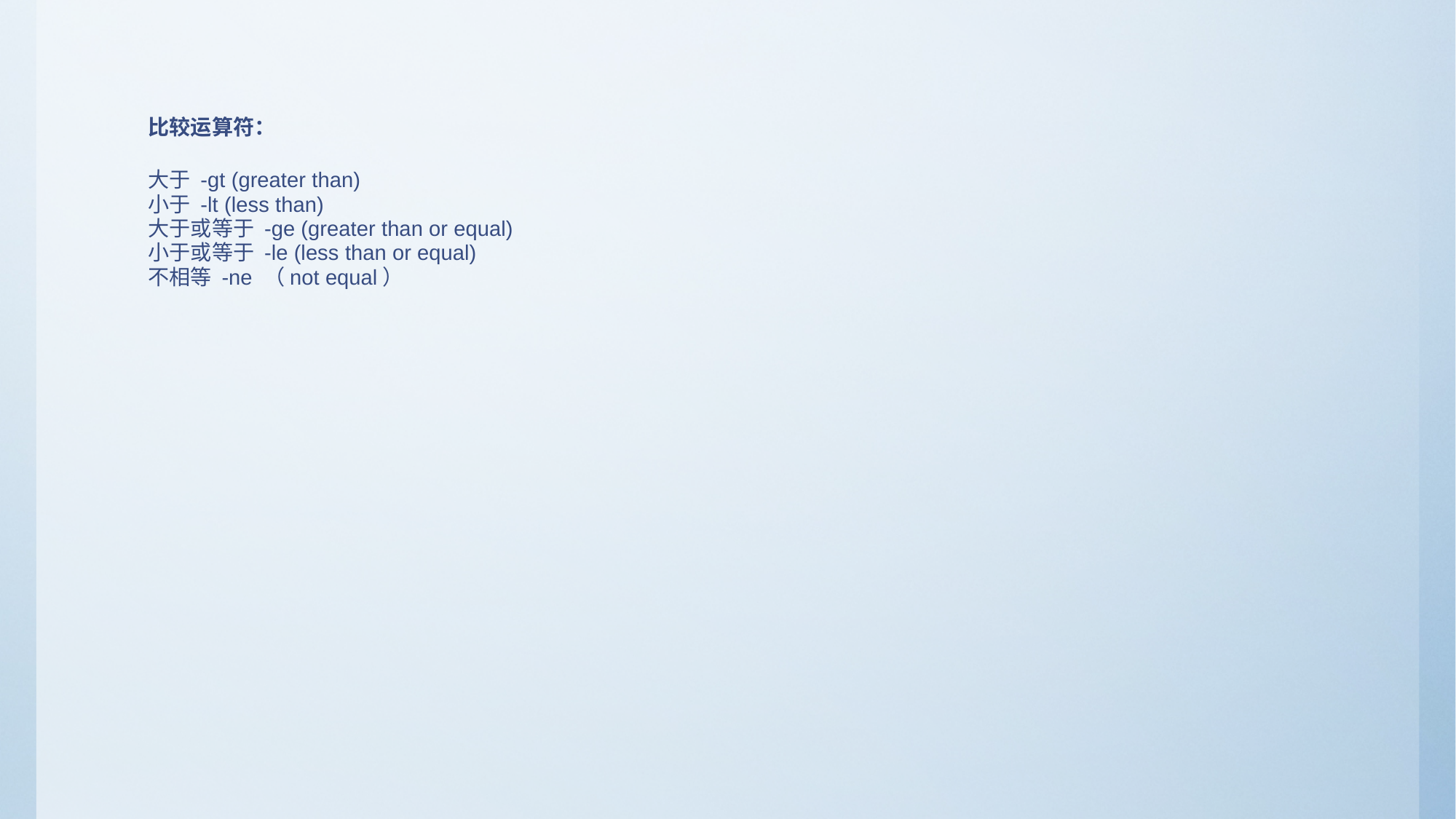

比较运算符：
大于 -gt (greater than) 
小于 -lt (less than) 
大于或等于 -ge (greater than or equal) 
小于或等于 -le (less than or equal) 
不相等 -ne （not equal）